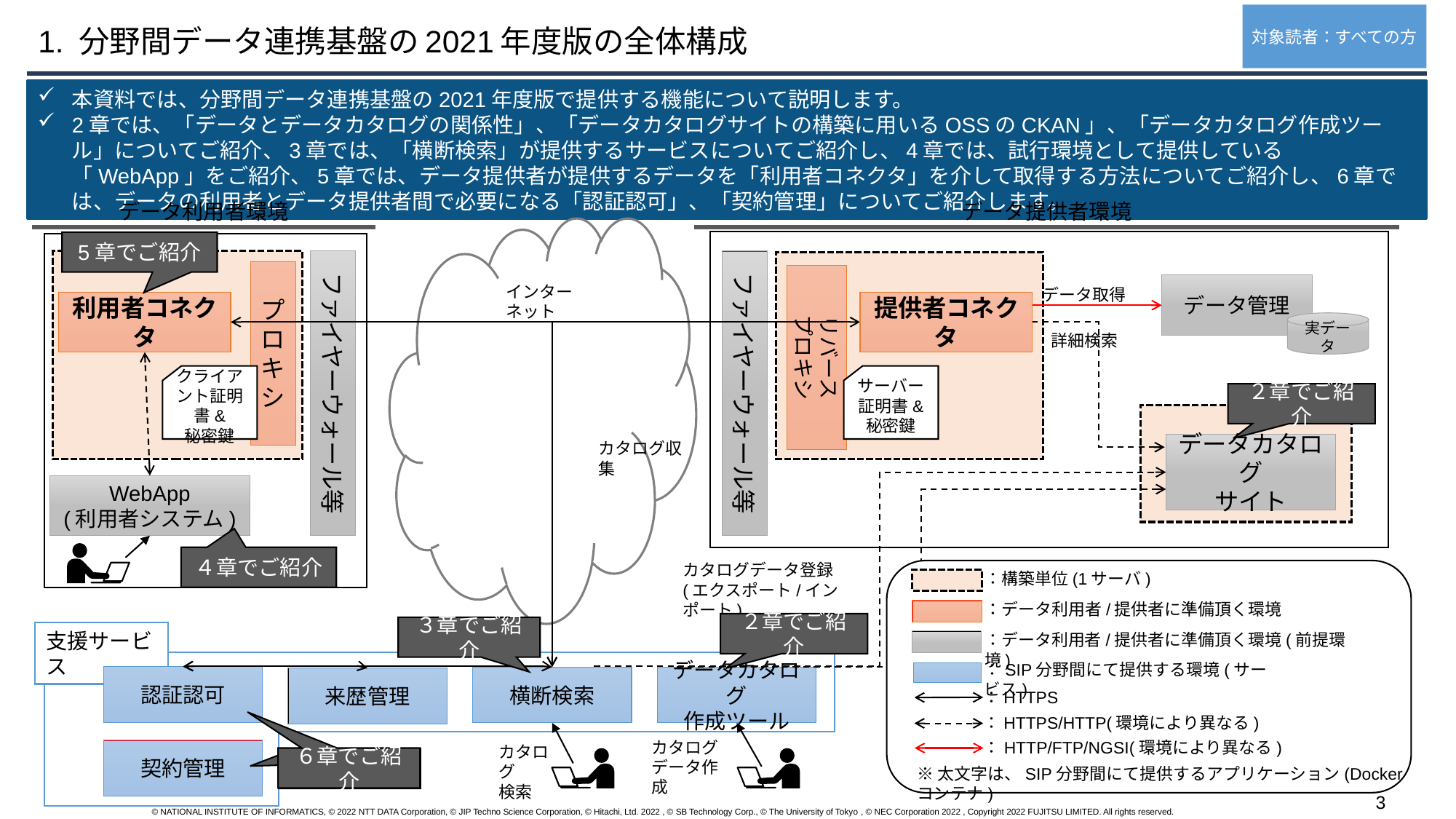

対象読者：すべての方
1. 分野間データ連携基盤の2021年度版の全体構成
本資料では、分野間データ連携基盤の2021年度版で提供する機能について説明します。
2章では、「データとデータカタログの関係性」、「データカタログサイトの構築に用いるOSSのCKAN」、「データカタログ作成ツール」についてご紹介、3章では、「横断検索」が提供するサービスについてご紹介し、4章では、試行環境として提供している「WebApp」をご紹介、5章では、データ提供者が提供するデータを「利用者コネクタ」を介して取得する方法についてご紹介し、6章では、データの利用者とデータ提供者間で必要になる「認証認可」、「契約管理」についてご紹介します。
データ利用者環境
データ提供者環境

5章でご紹介

ファイヤーウォール等
ファイヤーウォール等

プロキシ
リバース
プロキシ
データ管理
インターネット
データ取得
利用者コネクタ
提供者コネクタ
実データ
詳細検索
クライアント証明書&
秘密鍵
サーバー
証明書&
秘密鍵
２章でご紹介

カタログ収集
データカタログ
サイト
WebApp
(利用者システム)

４章でご紹介
カタログデータ登録
(エクスポート/インポート)

：構築単位(1サーバ)

：データ利用者/提供者に準備頂く環境

２章でご紹介
３章でご紹介
支援サービス
：データ利用者/提供者に準備頂く環境(前提環境)

：SIP分野間にて提供する環境(サービス)

認証認可
横断検索
データカタログ
作成ツール
来歴管理
：HTTPS
：HTTPS/HTTP(環境により異なる)
カタログ
データ作成
：HTTP/FTP/NGSI(環境により異なる)
カタログ
検索
契約管理

※太文字は、SIP分野間にて提供するアプリケーション(Dockerコンテナ)
６章でご紹介
６章でご紹介